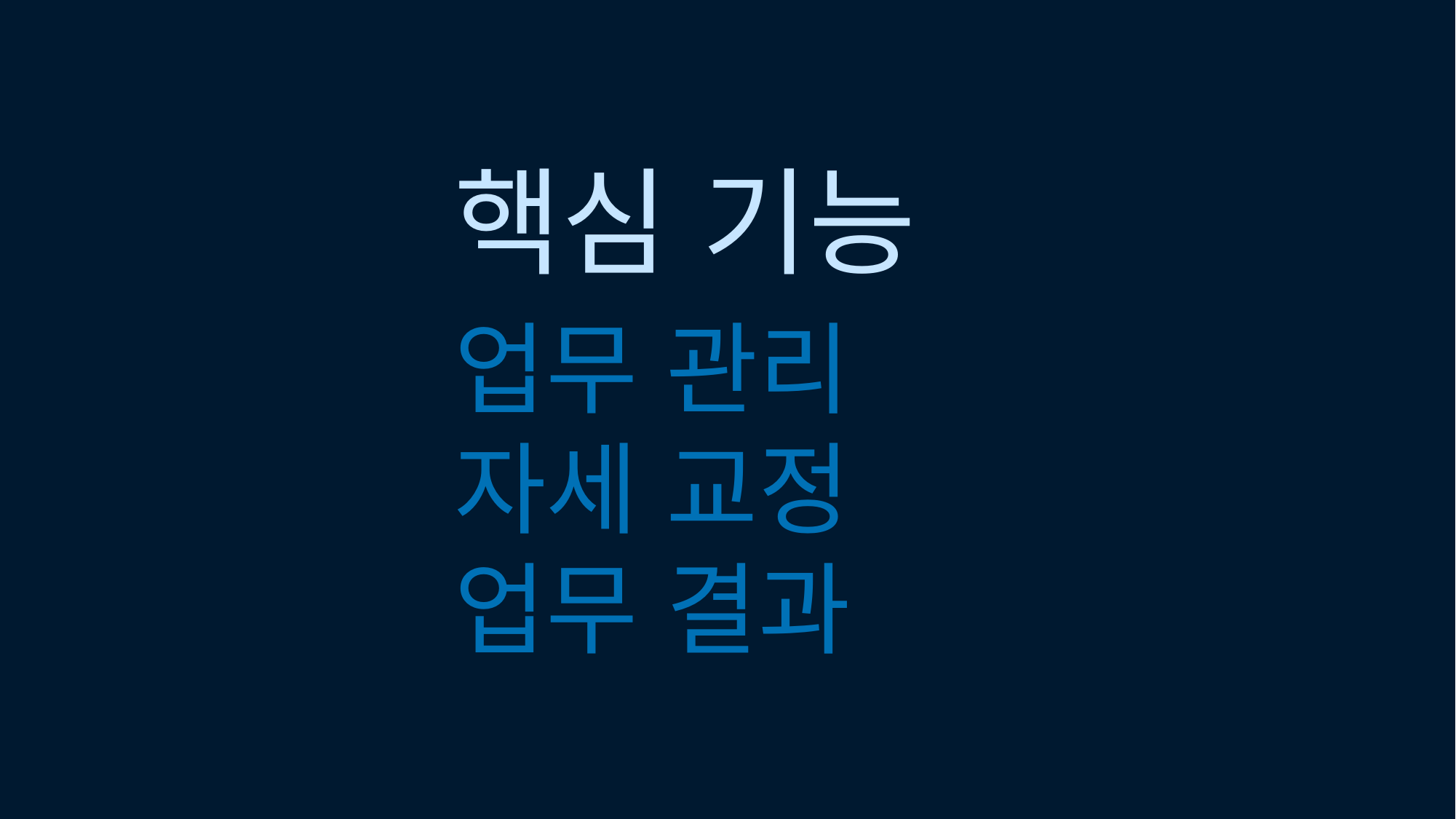

핵심 기능
업무 관리
자세 교정
업무 결과